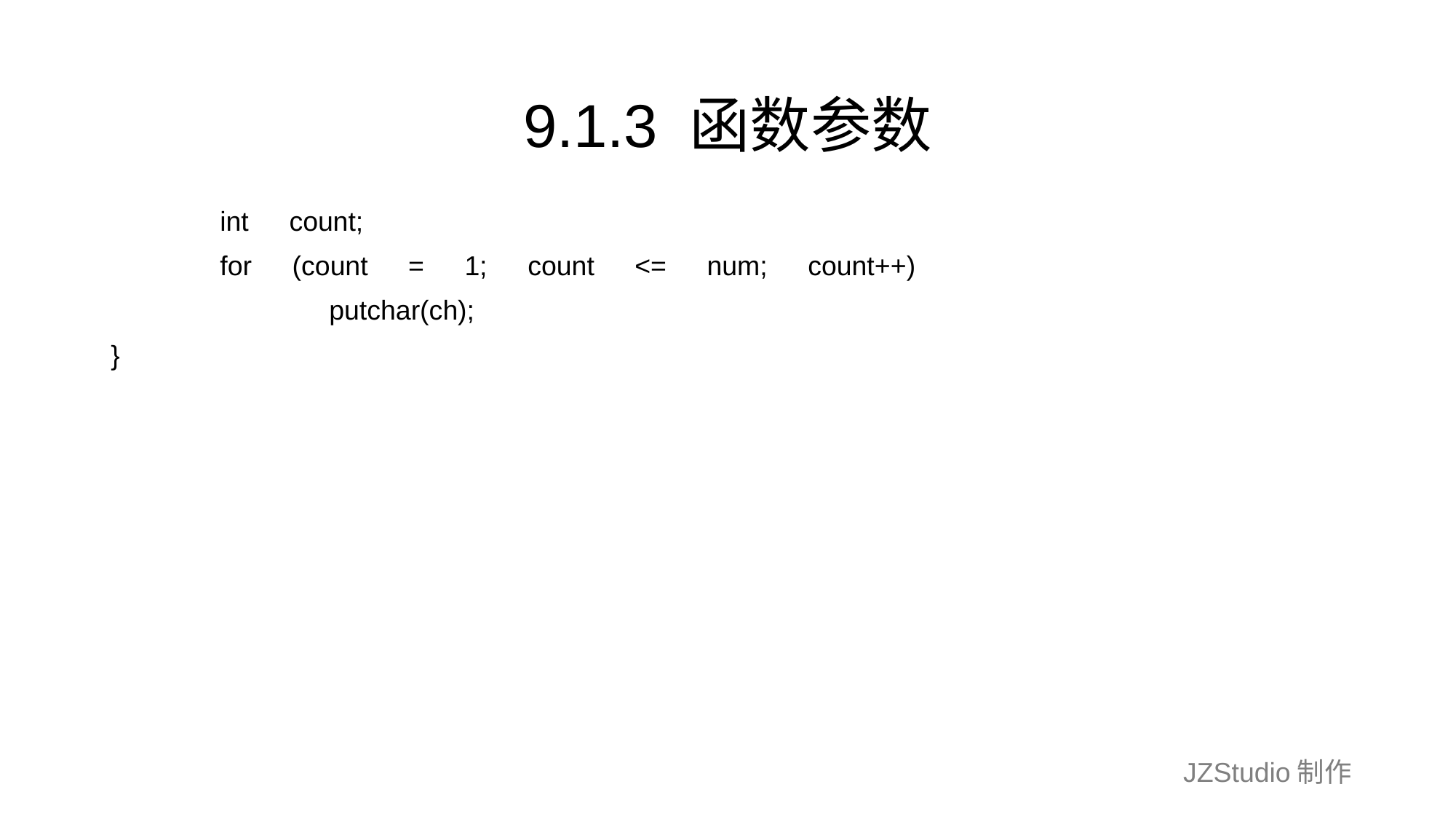

# 9.1.3 函数参数
	int　count;
	for　(count　=　1;　count　<=　num;　count++)
		putchar(ch);
}